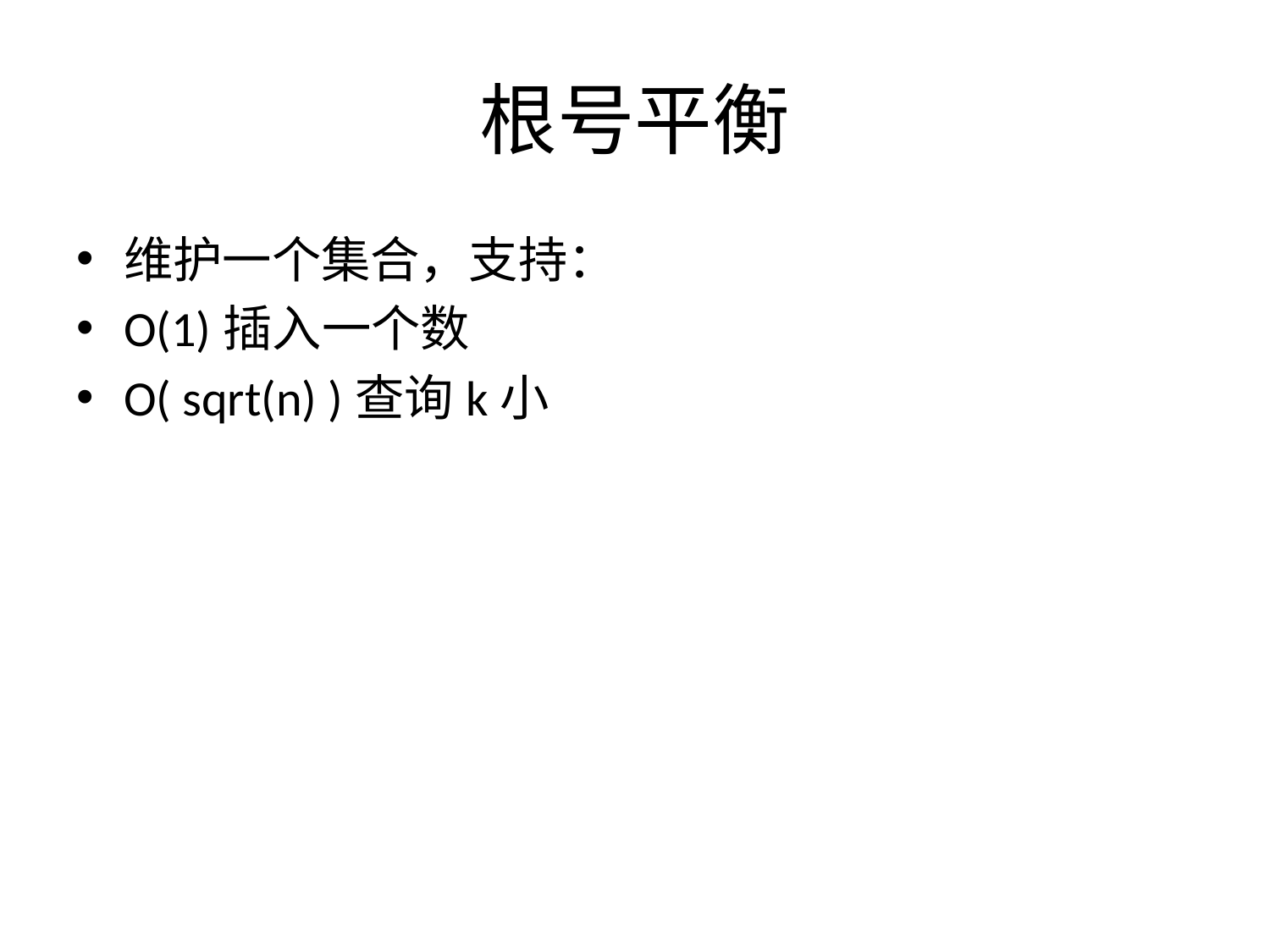

# 根号平衡
维护一个集合，支持：
O(1)插入一个数
O( sqrt(n) )查询k小